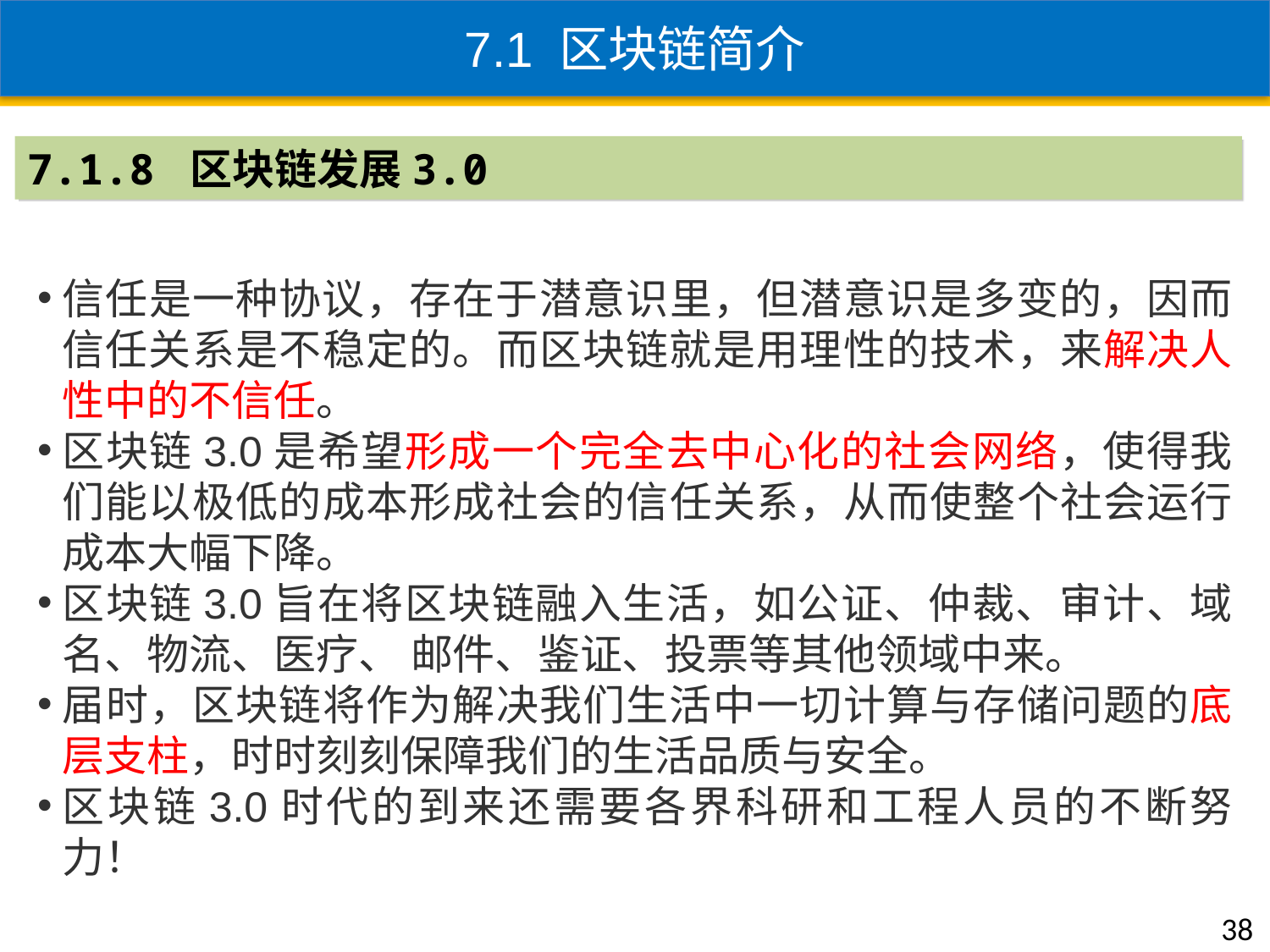

7.1 区块链简介
7.1.8 区块链发展3.0
信任是一种协议，存在于潜意识里，但潜意识是多变的，因而信任关系是不稳定的。而区块链就是用理性的技术，来解决人性中的不信任。
区块链3.0是希望形成一个完全去中心化的社会网络，使得我们能以极低的成本形成社会的信任关系，从而使整个社会运行成本大幅下降。
区块链3.0旨在将区块链融入生活，如公证、仲裁、审计、域名、物流、医疗、 邮件、鉴证、投票等其他领域中来。
届时，区块链将作为解决我们生活中一切计算与存储问题的底层支柱，时时刻刻保障我们的生活品质与安全。
区块链3.0时代的到来还需要各界科研和工程人员的不断努力！
38